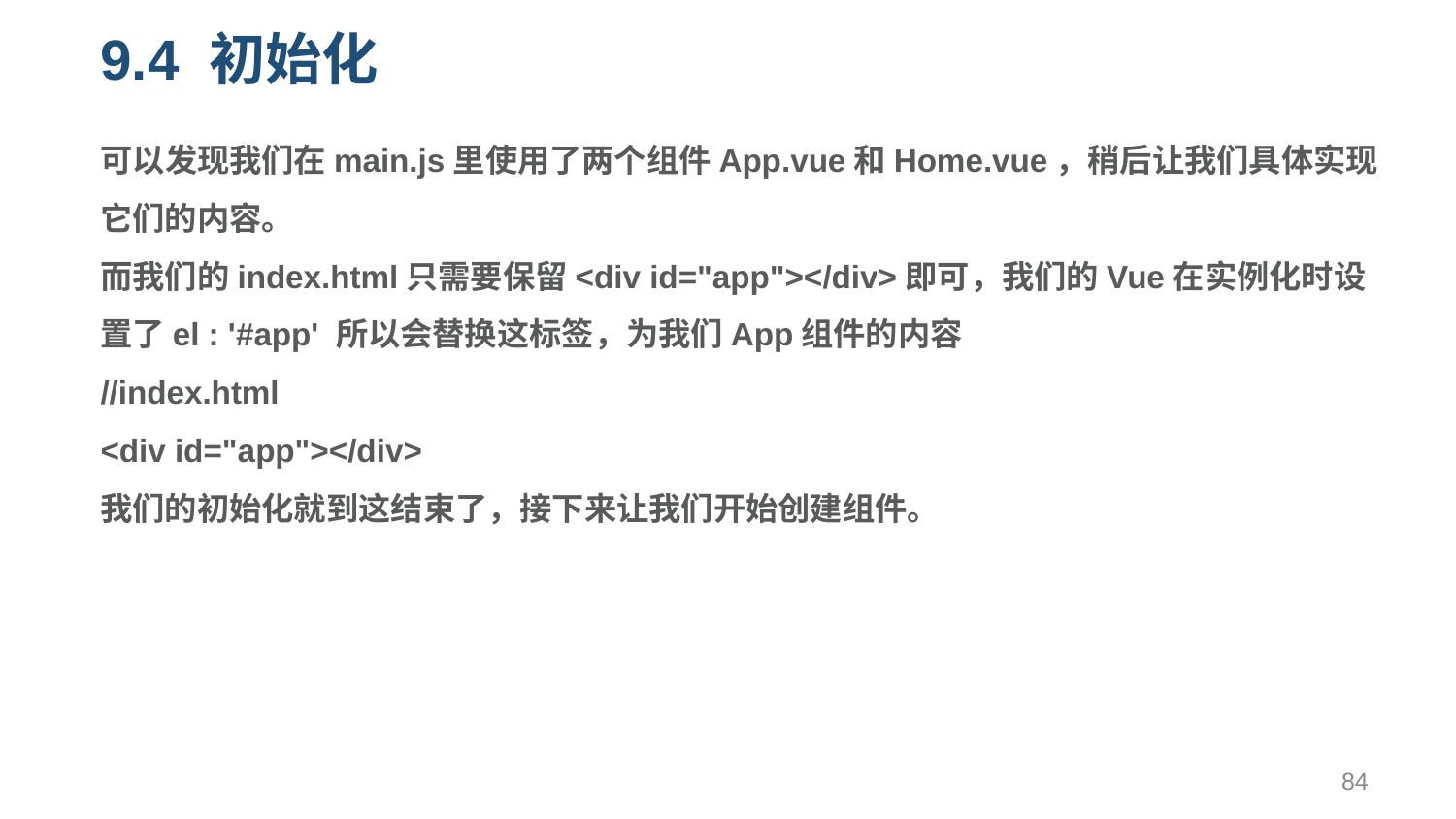

# 9.4 初始化
可以发现我们在main.js里使用了两个组件App.vue和Home.vue，稍后让我们具体实现它们的内容。
而我们的index.html只需要保留<div id="app"></div>即可，我们的Vue在实例化时设置了el : '#app' 所以会替换这标签，为我们App组件的内容
//index.html
<div id="app"></div>
我们的初始化就到这结束了，接下来让我们开始创建组件。
84